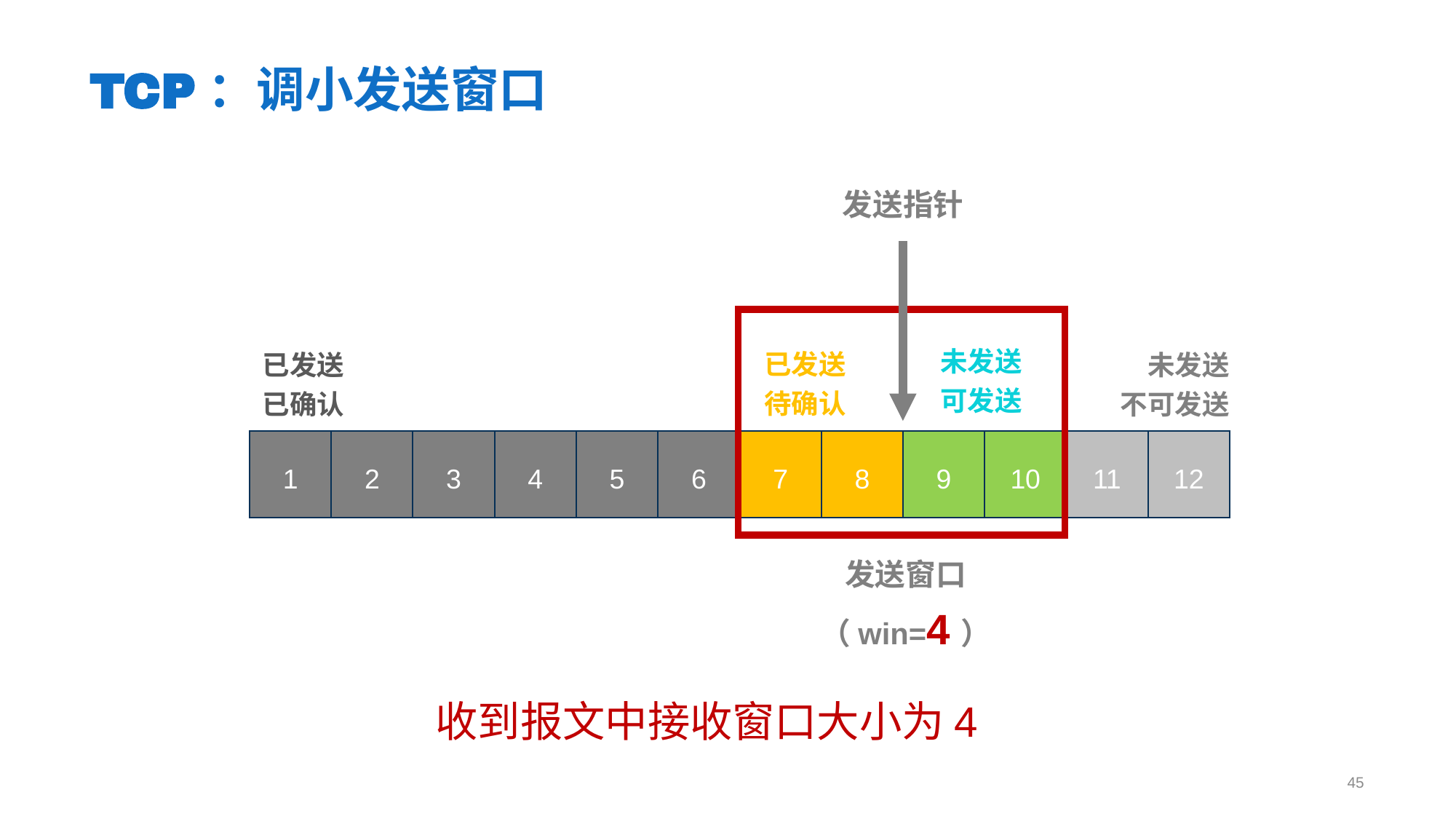

# TCP：调小发送窗口
发送指针

未发送
可发送
已发送
待确认
已发送
已确认
未发送
不可发送
1
2
3
4
5
6
7
8
9
10
11
12
发送窗口（win=4）
收到报文中接收窗口大小为4
45